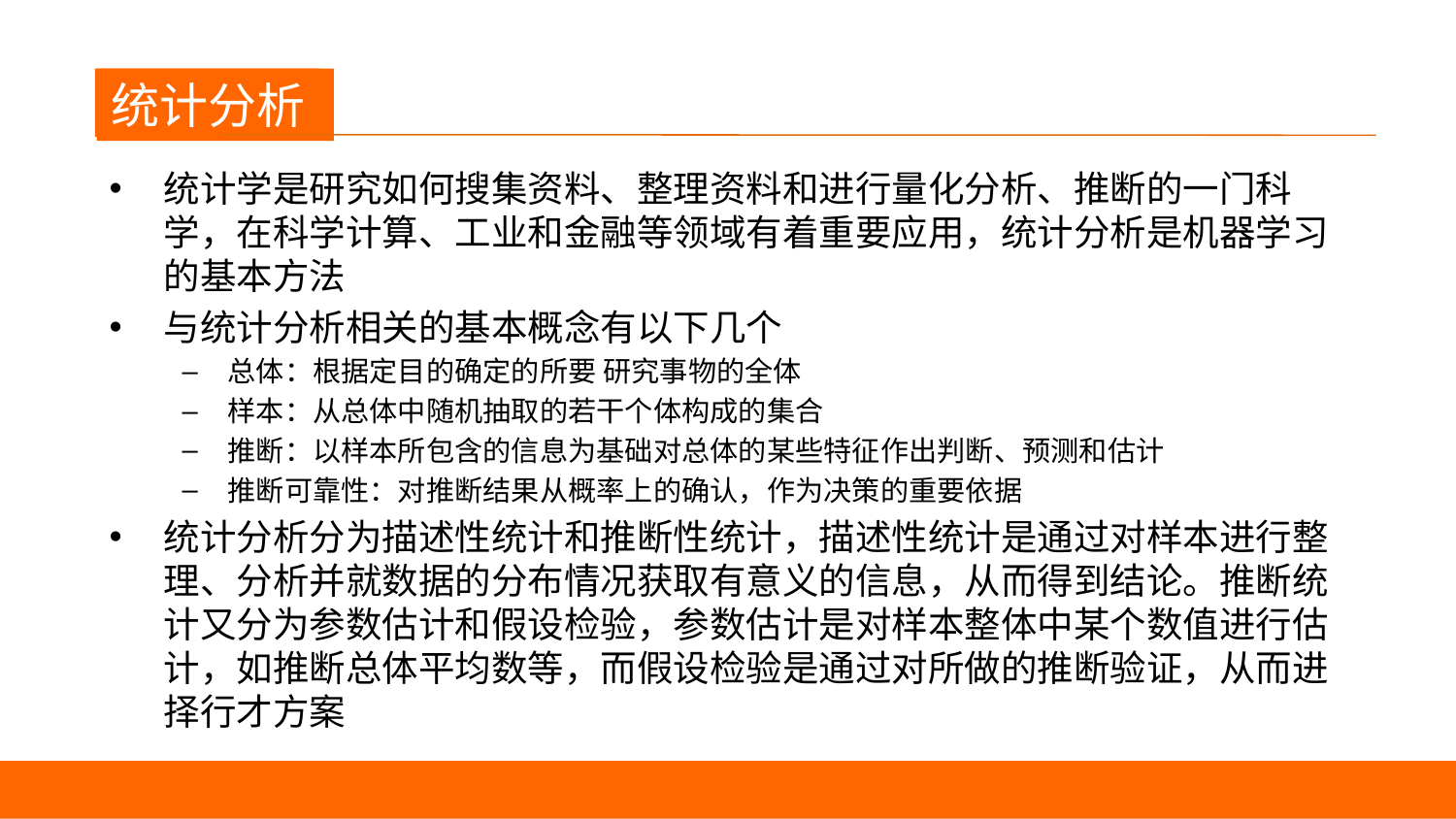

统计分析
统计学是研究如何搜集资料、整理资料和进行量化分析、推断的一门科学，在科学计算、工业和金融等领域有着重要应用，统计分析是机器学习的基本方法
与统计分析相关的基本概念有以下几个
总体：根据定目的确定的所要 研究事物的全体
样本：从总体中随机抽取的若干个体构成的集合
推断：以样本所包含的信息为基础对总体的某些特征作出判断、预测和估计
推断可靠性：对推断结果从概率上的确认，作为决策的重要依据
统计分析分为描述性统计和推断性统计，描述性统计是通过对样本进行整理、分析并就数据的分布情况获取有意义的信息，从而得到结论。推断统计又分为参数估计和假设检验，参数估计是对样本整体中某个数值进行估计，如推断总体平均数等，而假设检验是通过对所做的推断验证，从而进择行才方案